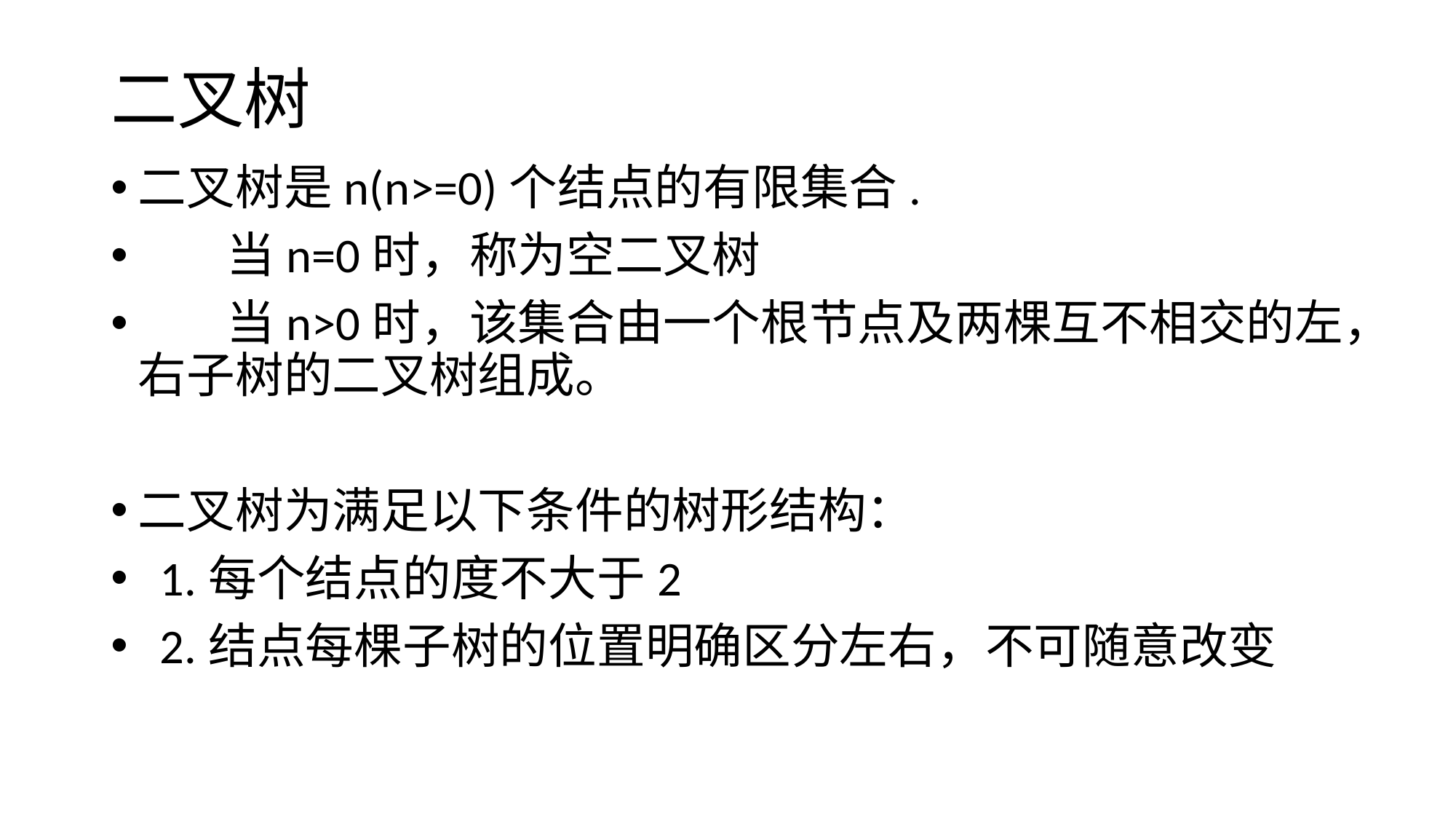

# 二叉树
二叉树是n(n>=0)个结点的有限集合.
       当n=0时，称为空二叉树
       当n>0时，该集合由一个根节点及两棵互不相交的左，右子树的二叉树组成。

二叉树为满足以下条件的树形结构：
  1.每个结点的度不大于2
  2.结点每棵子树的位置明确区分左右，不可随意改变